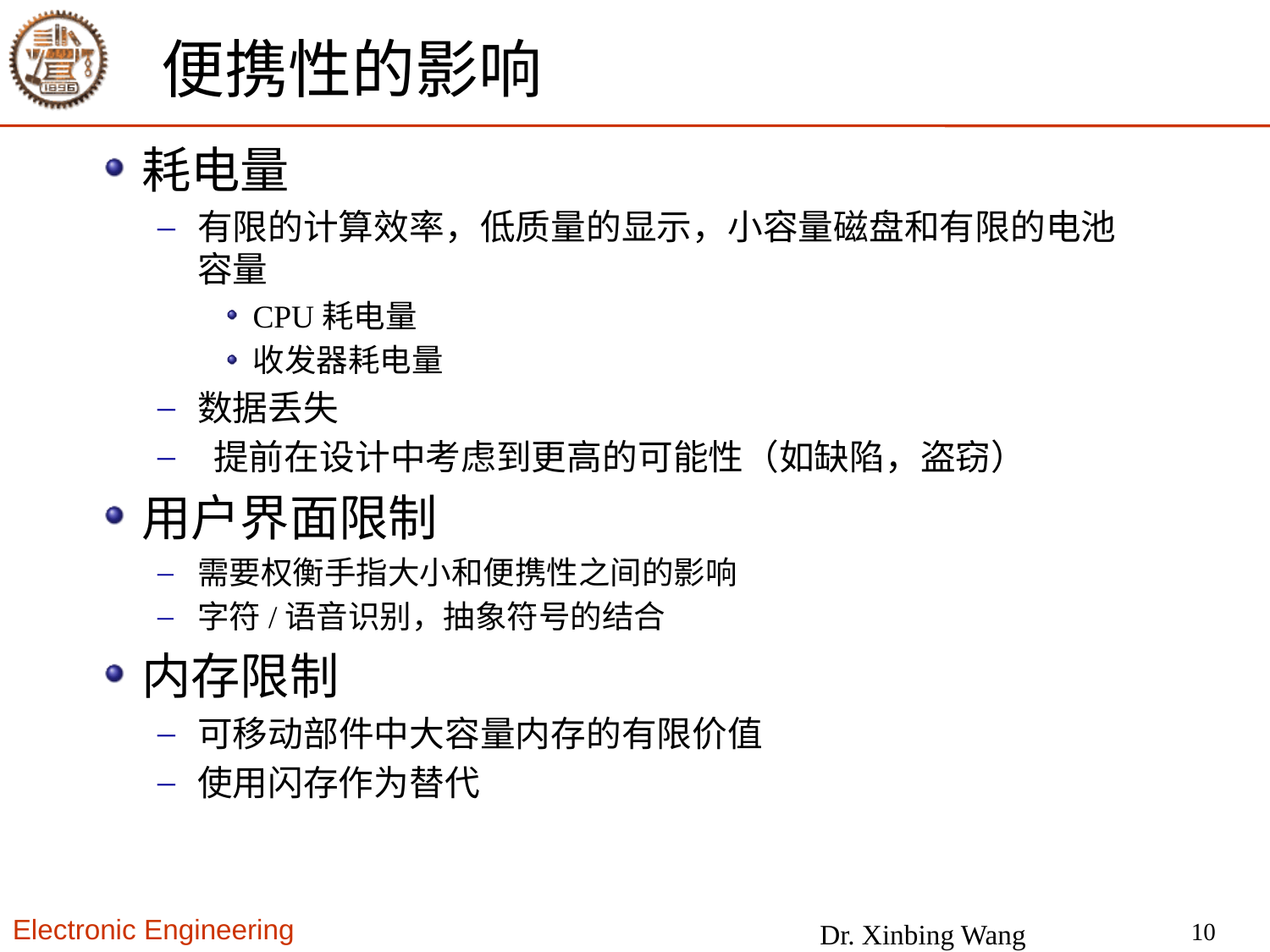

# 便携性的影响
耗电量
有限的计算效率，低质量的显示，小容量磁盘和有限的电池容量
CPU耗电量
收发器耗电量
数据丢失
 提前在设计中考虑到更高的可能性（如缺陷，盗窃）
用户界面限制
需要权衡手指大小和便携性之间的影响
字符/语音识别，抽象符号的结合
内存限制
可移动部件中大容量内存的有限价值
使用闪存作为替代
10
Dr. Xinbing Wang